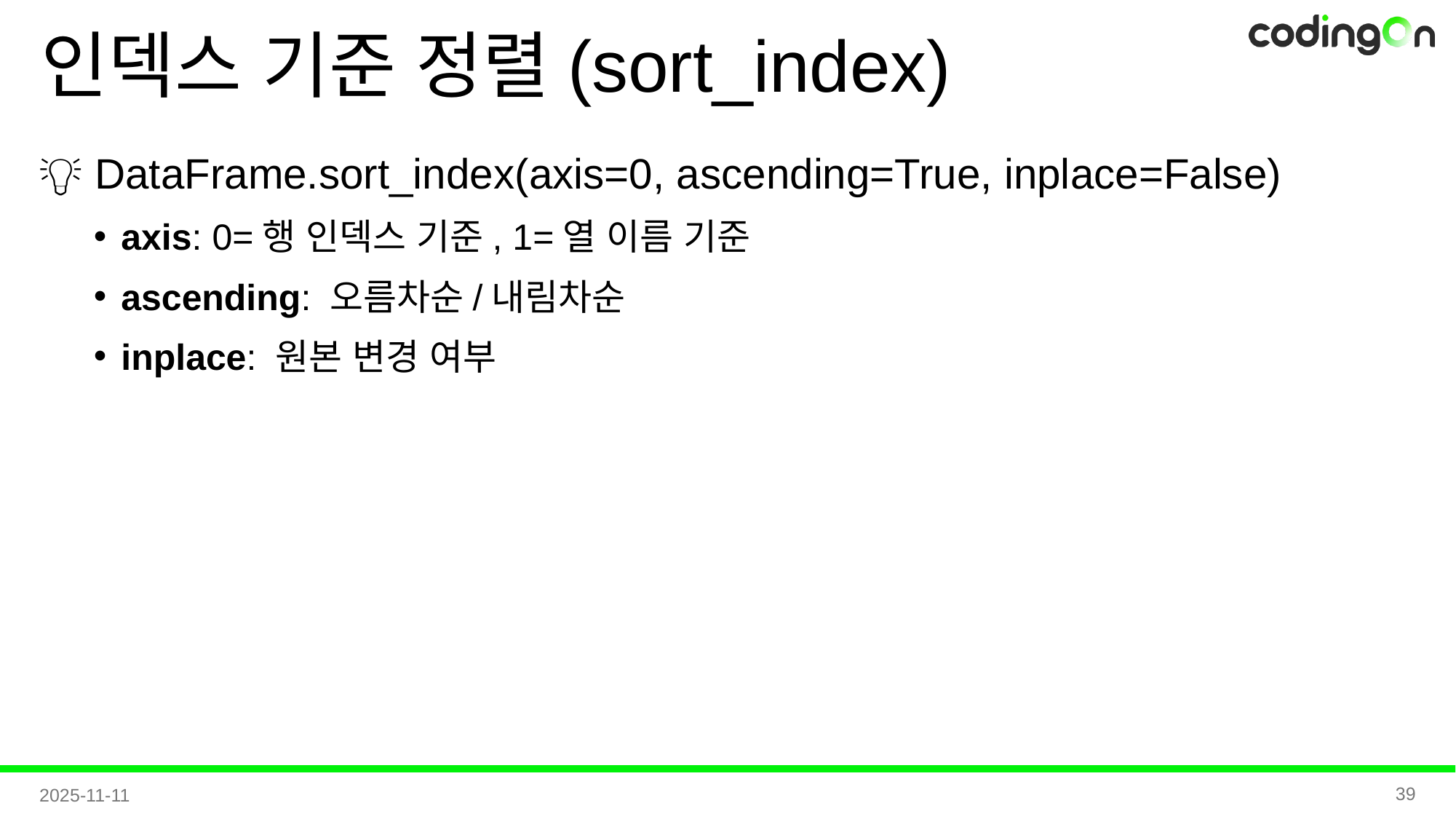

# 인덱스 기준 정렬(sort_index)
💡 DataFrame.sort_index(axis=0, ascending=True, inplace=False)
axis: 0=행 인덱스 기준, 1=열 이름 기준
ascending: 오름차순/내림차순
inplace: 원본 변경 여부
39
2025-11-11